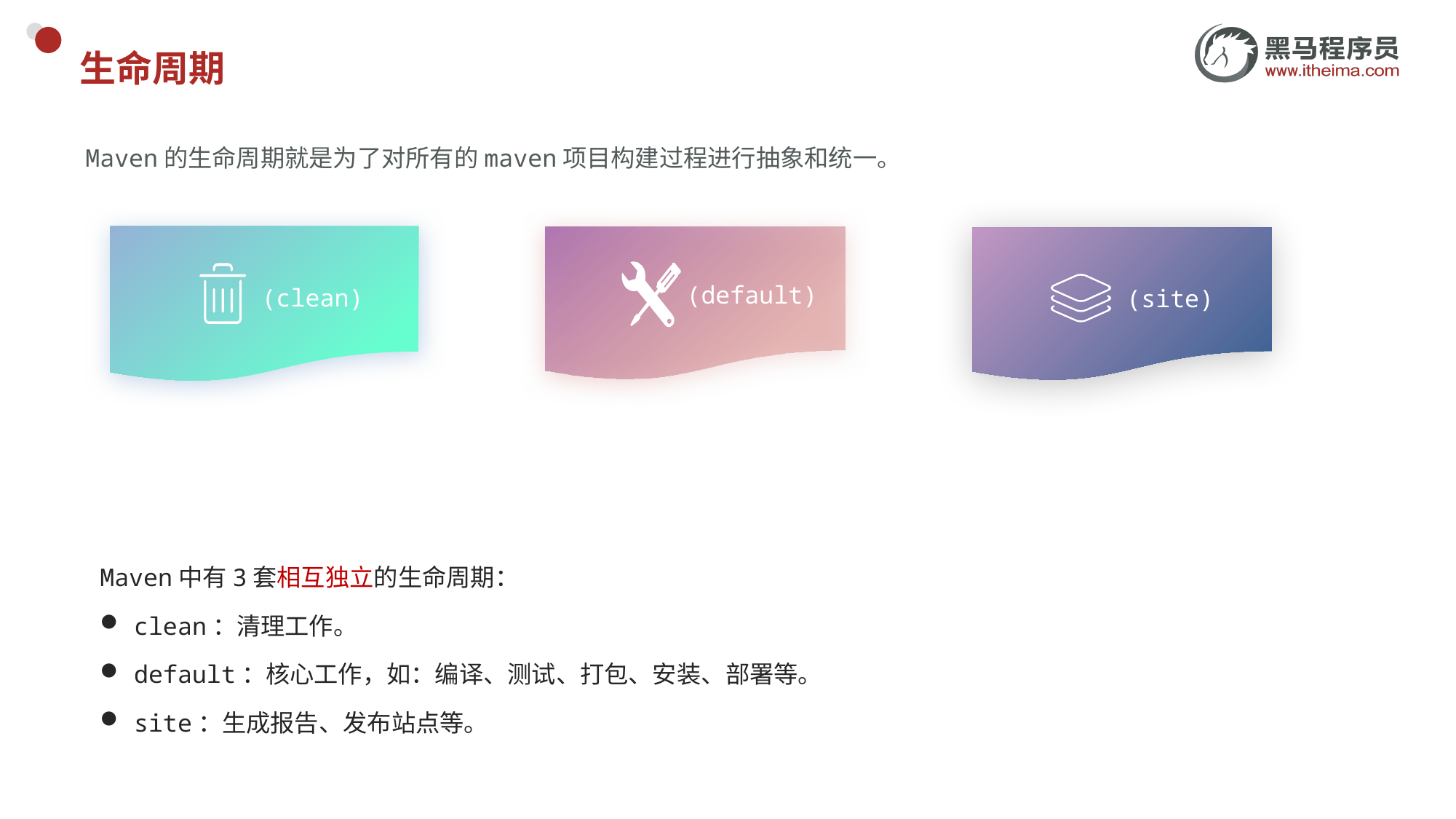

# 生命周期
Maven的生命周期就是为了对所有的maven项目构建过程进行抽象和统一。

(default)
(clean)
(site)
Maven中有3套相互独立的生命周期：
clean：清理工作。
default：核心工作，如：编译、测试、打包、安装、部署等。
site：生成报告、发布站点等。